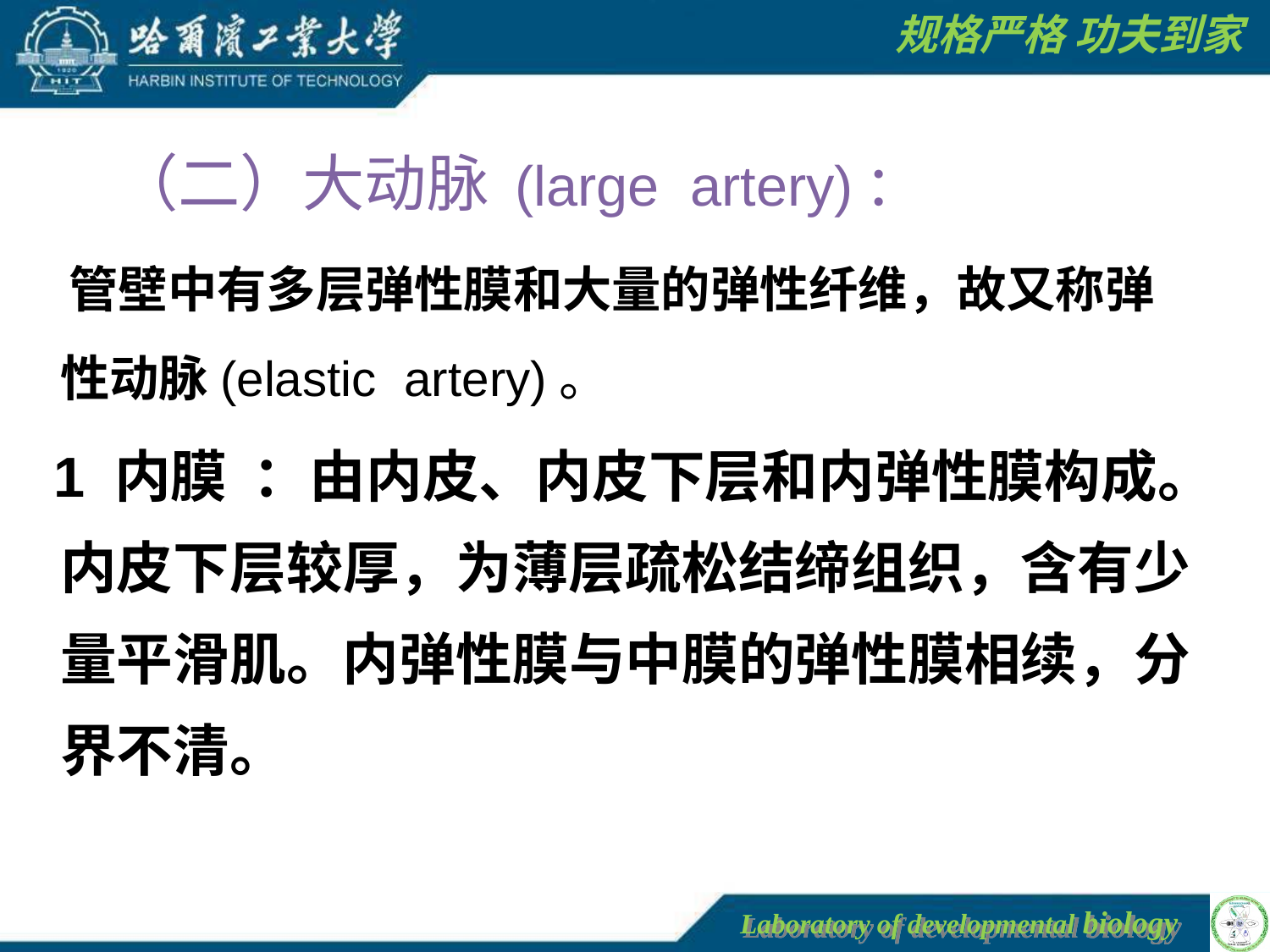

（二）大动脉 (large  artery)：
    管壁中有多层弹性膜和大量的弹性纤维，故又称弹性动脉(elastic  artery)。
   1 内膜  ：由内皮、内皮下层和内弹性膜构成。内皮下层较厚，为薄层疏松结缔组织，含有少量平滑肌。内弹性膜与中膜的弹性膜相续，分界不清。